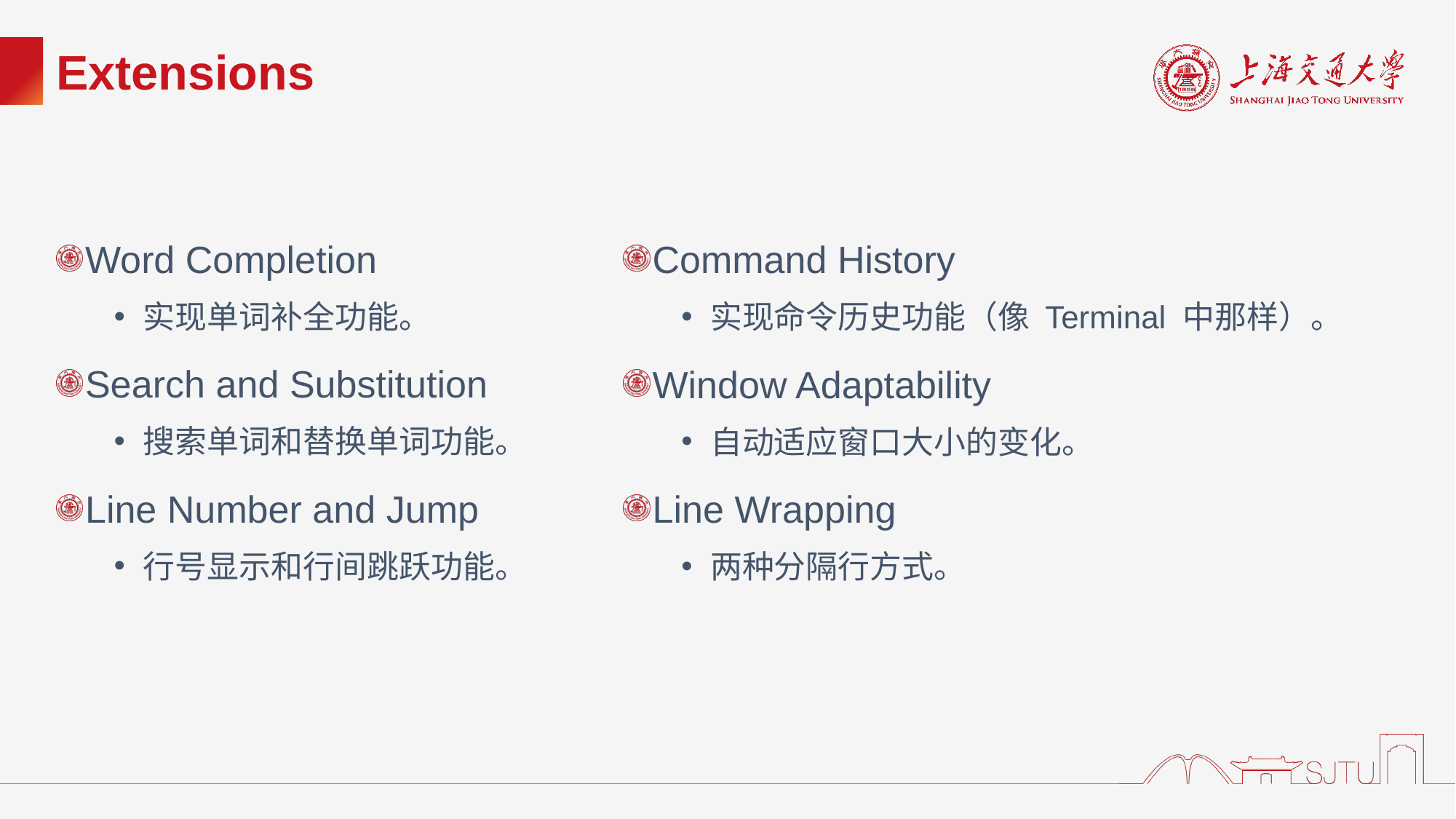

# Extensions
Word Completion
实现单词补全功能。
Search and Substitution
搜索单词和替换单词功能。
Line Number and Jump
行号显示和行间跳跃功能。
Command History
实现命令历史功能（像 Terminal 中那样）。
Window Adaptability
自动适应窗口大小的变化。
Line Wrapping
两种分隔行方式。